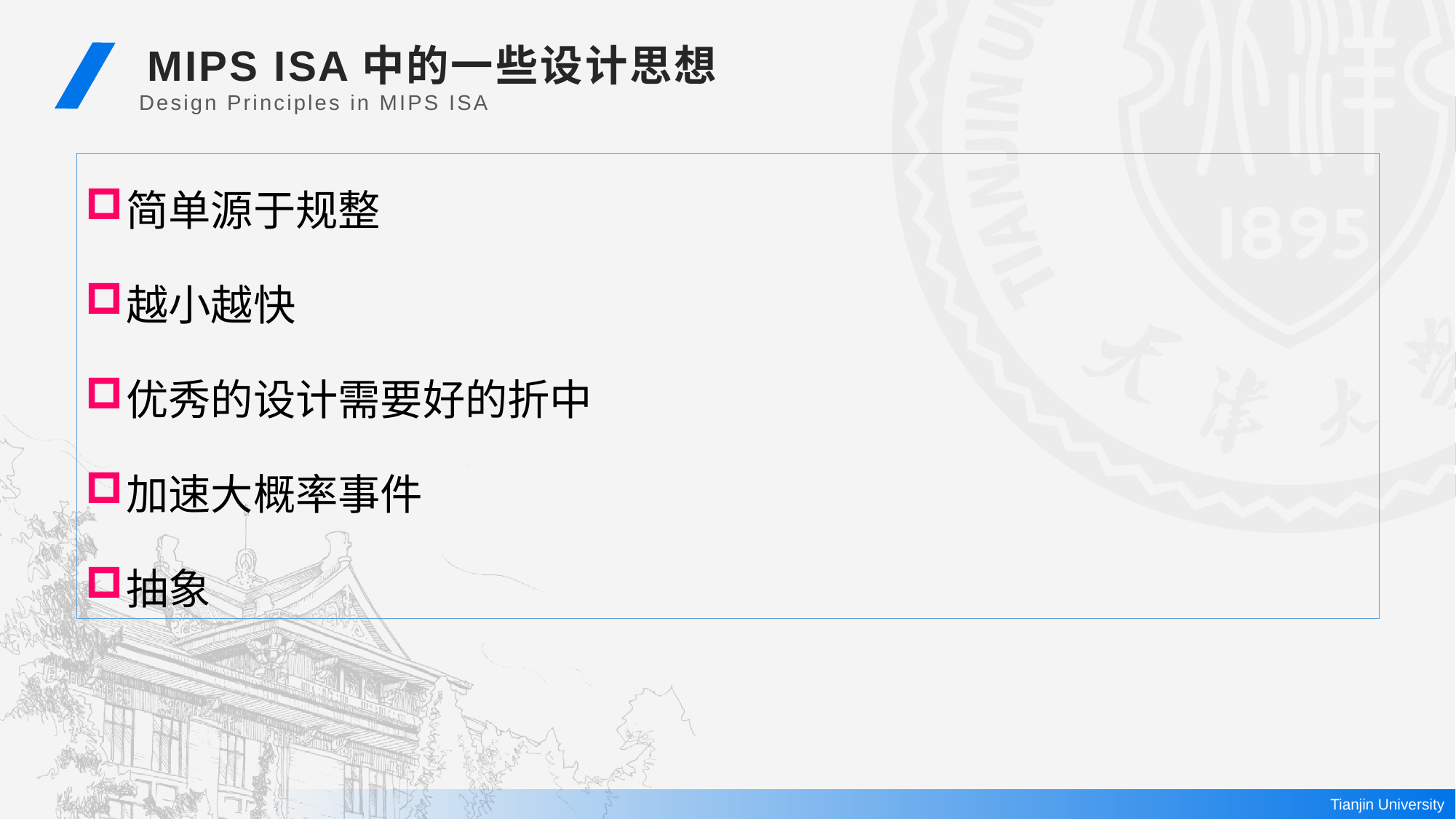

MIPS ISA中的一些设计思想
Design Principles in MIPS ISA
简单源于规整
越小越快
优秀的设计需要好的折中
加速大概率事件
抽象